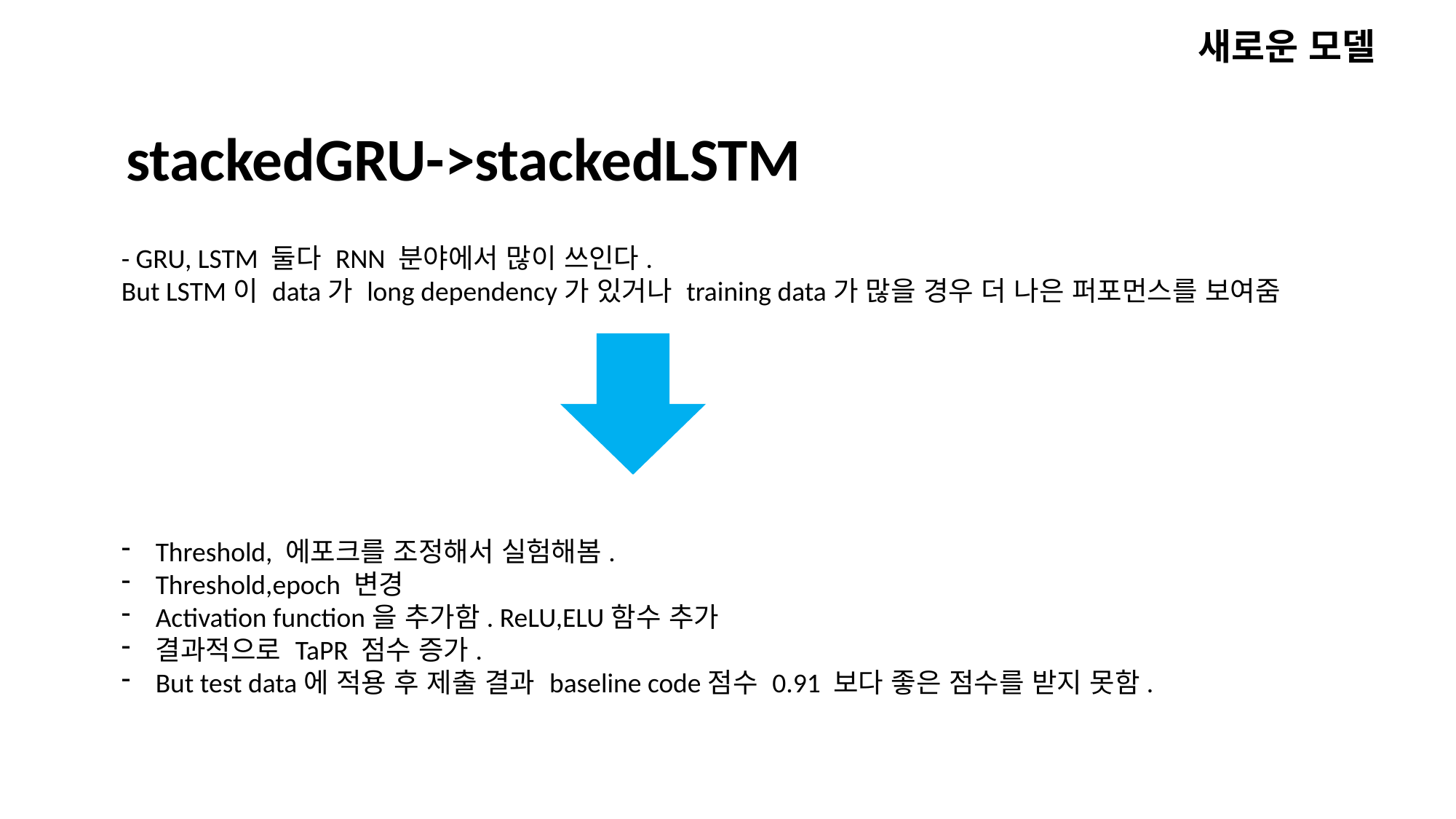

새로운 모델
stackedGRU->stackedLSTM
- GRU, LSTM 둘다 RNN 분야에서 많이 쓰인다.
But LSTM이 data가 long dependency가 있거나 training data가 많을 경우 더 나은 퍼포먼스를 보여줌

Threshold, 에포크를 조정해서 실험해봄.
Threshold,epoch 변경
Activation function을 추가함. ReLU,ELU함수 추가
결과적으로 TaPR 점수 증가.
But test data에 적용 후 제출 결과 baseline code점수 0.91 보다 좋은 점수를 받지 못함.